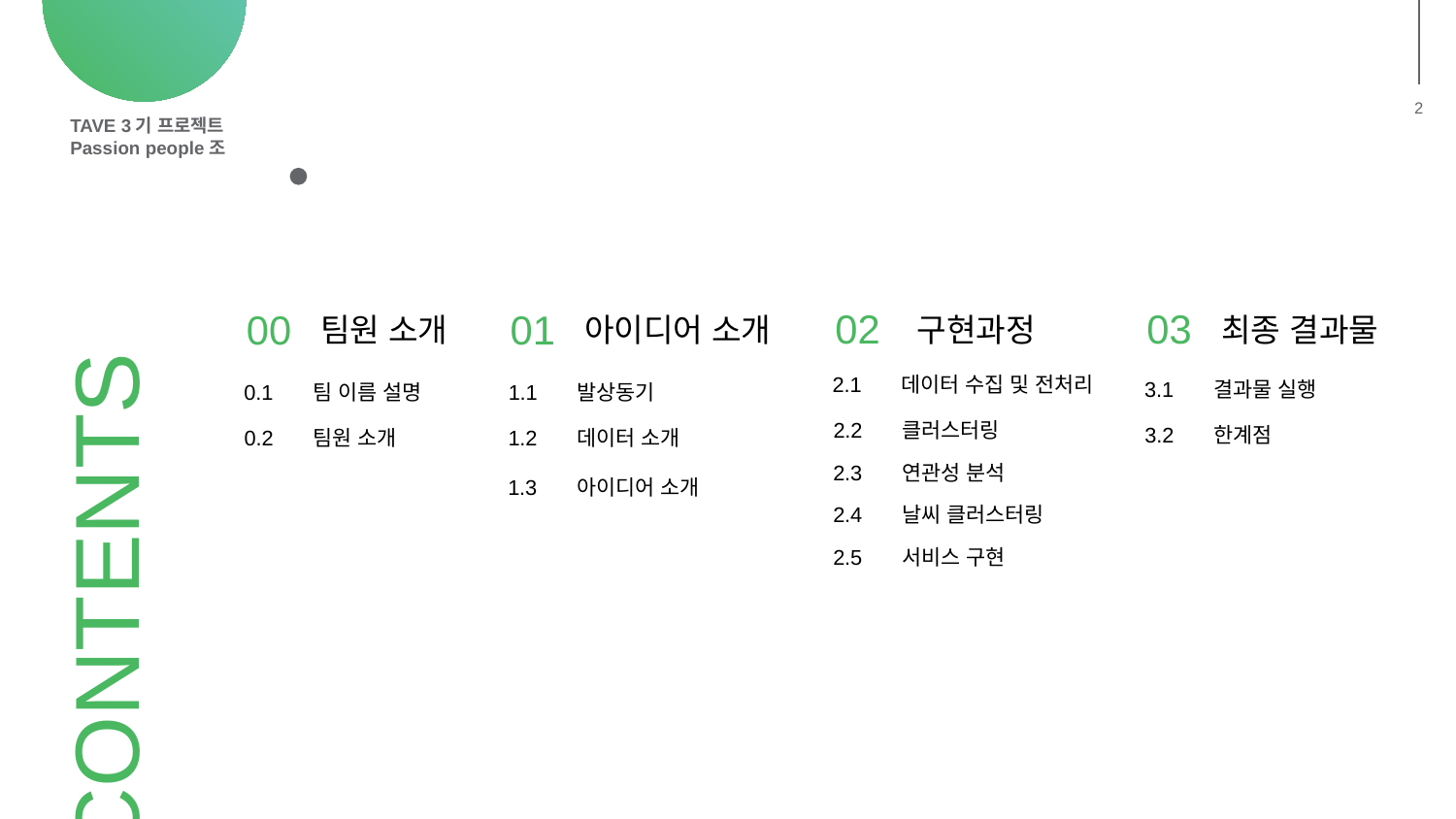

2
TAVE 3기 프로젝트
Passion people조

03
최종 결과물
3.1      결과물 실행
3.2      한계점
02
구현과정
2.1      데이터 수집 및 전처리
2.2      클러스터링
2.3      연관성 분석

2.4      날씨 클러스터링
2.5      서비스 구현
00
팀원 소개
0.1      팀 이름 설명
0.2      팀원 소개
01
아이디어 소개
1.1      발상동기
1.2      데이터 소개
1.3      아이디어 소개
CONTENTS